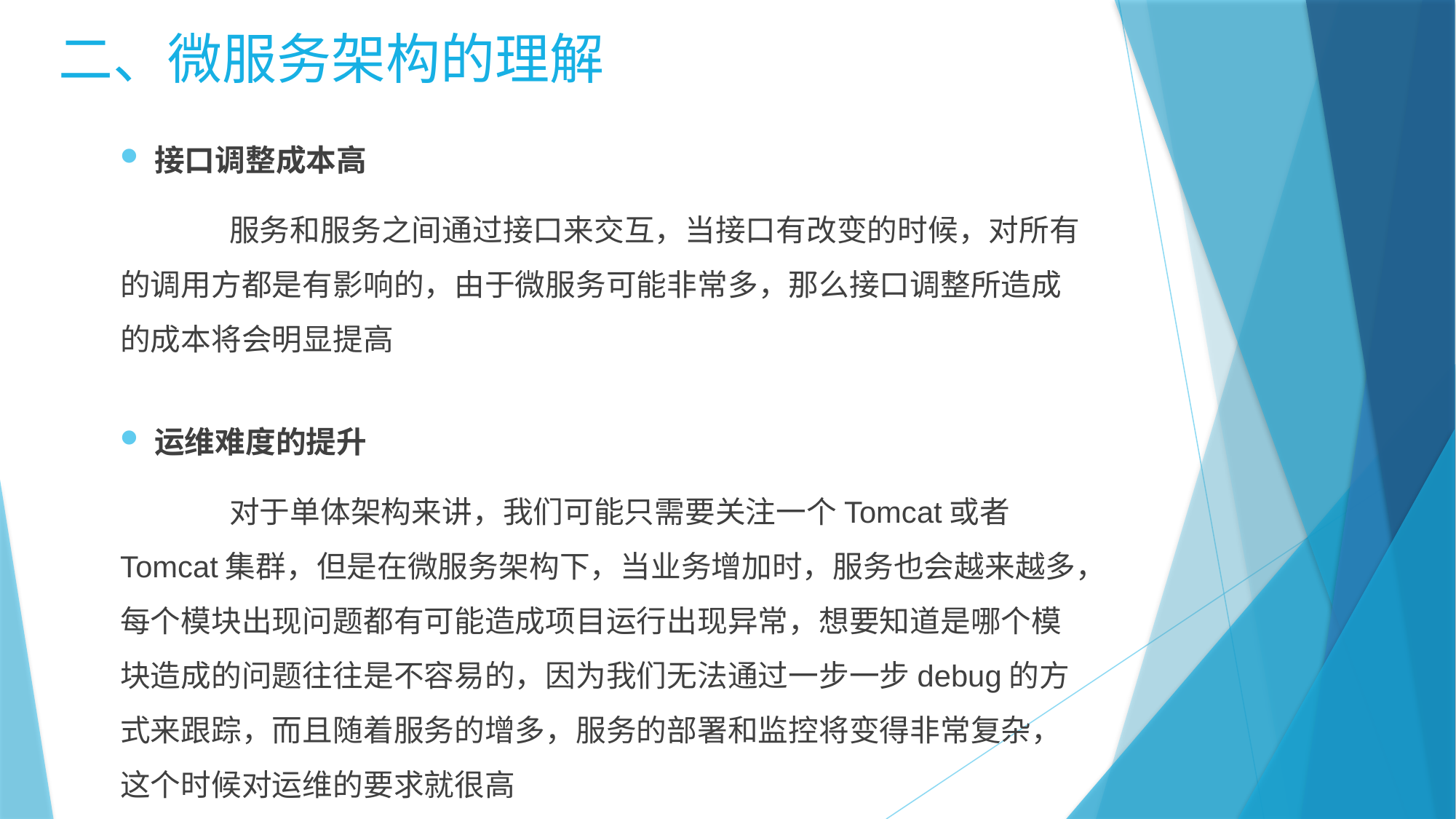

二、微服务架构的理解
接口调整成本高
	服务和服务之间通过接口来交互，当接口有改变的时候，对所有的调用方都是有影响的，由于微服务可能非常多，那么接口调整所造成的成本将会明显提高

运维难度的提升
	对于单体架构来讲，我们可能只需要关注一个Tomcat或者Tomcat集群，但是在微服务架构下，当业务增加时，服务也会越来越多，每个模块出现问题都有可能造成项目运行出现异常，想要知道是哪个模块造成的问题往往是不容易的，因为我们无法通过一步一步debug的方式来跟踪，而且随着服务的增多，服务的部署和监控将变得非常复杂，这个时候对运维的要求就很高